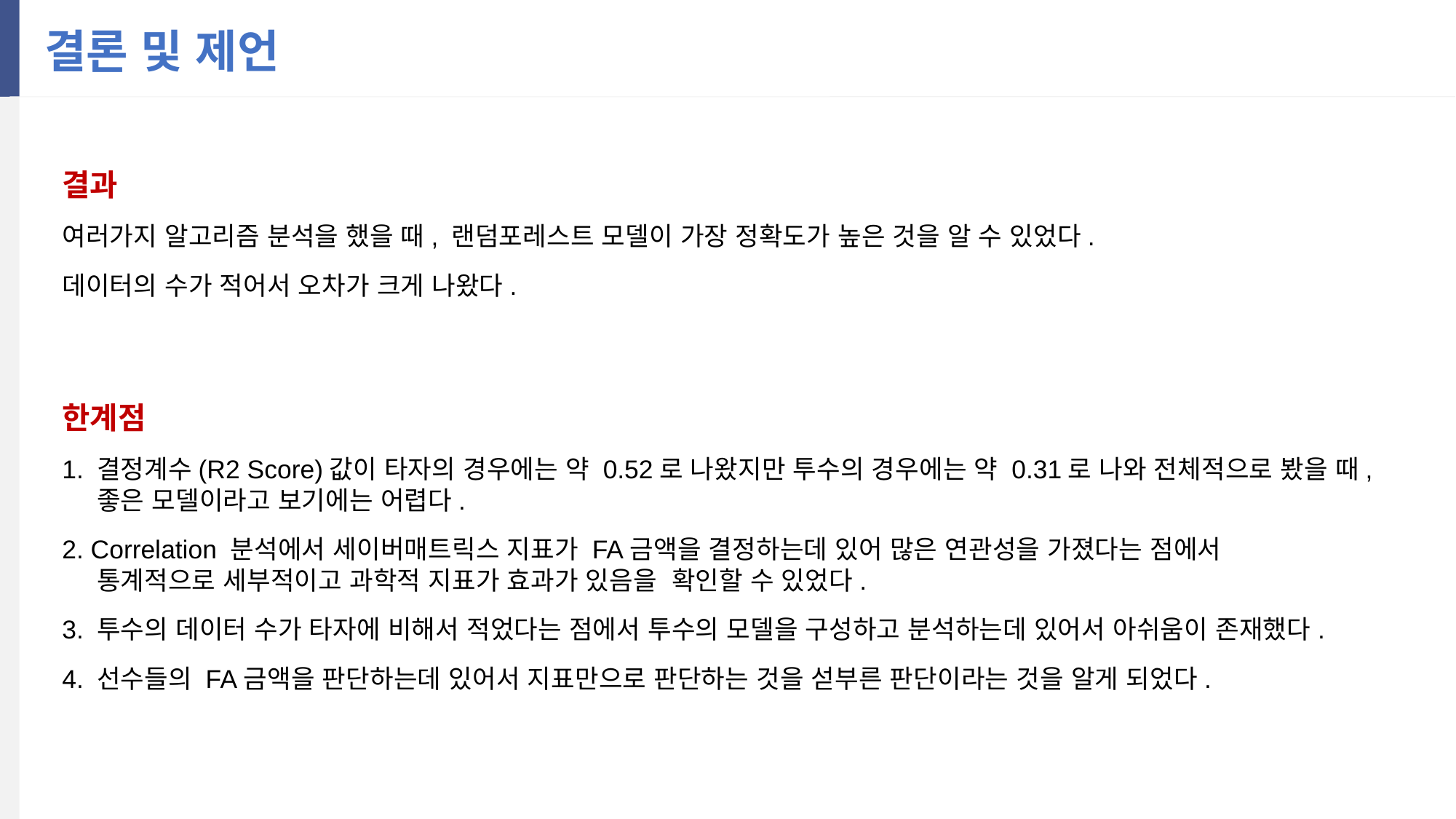

결론 및 제언
결과

여러가지 알고리즘 분석을 했을 때, 랜덤포레스트 모델이 가장 정확도가 높은 것을 알 수 있었다.

데이터의 수가 적어서 오차가 크게 나왔다.
한계점

1. 결정계수(R2 Score)값이 타자의 경우에는 약 0.52로 나왔지만 투수의 경우에는 약 0.31로 나와 전체적으로 봤을 때,
1. 좋은 모델이라고 보기에는 어렵다.

2. Correlation 분석에서 세이버매트릭스 지표가 FA금액을 결정하는데 있어 많은 연관성을 가졌다는 점에서
1. 통계적으로 세부적이고 과학적 지표가 효과가 있음을  확인할 수 있었다.

3. 투수의 데이터 수가 타자에 비해서 적었다는 점에서 투수의 모델을 구성하고 분석하는데 있어서 아쉬움이 존재했다.

4. 선수들의 FA금액을 판단하는데 있어서 지표만으로 판단하는 것을 섣부른 판단이라는 것을 알게 되었다.